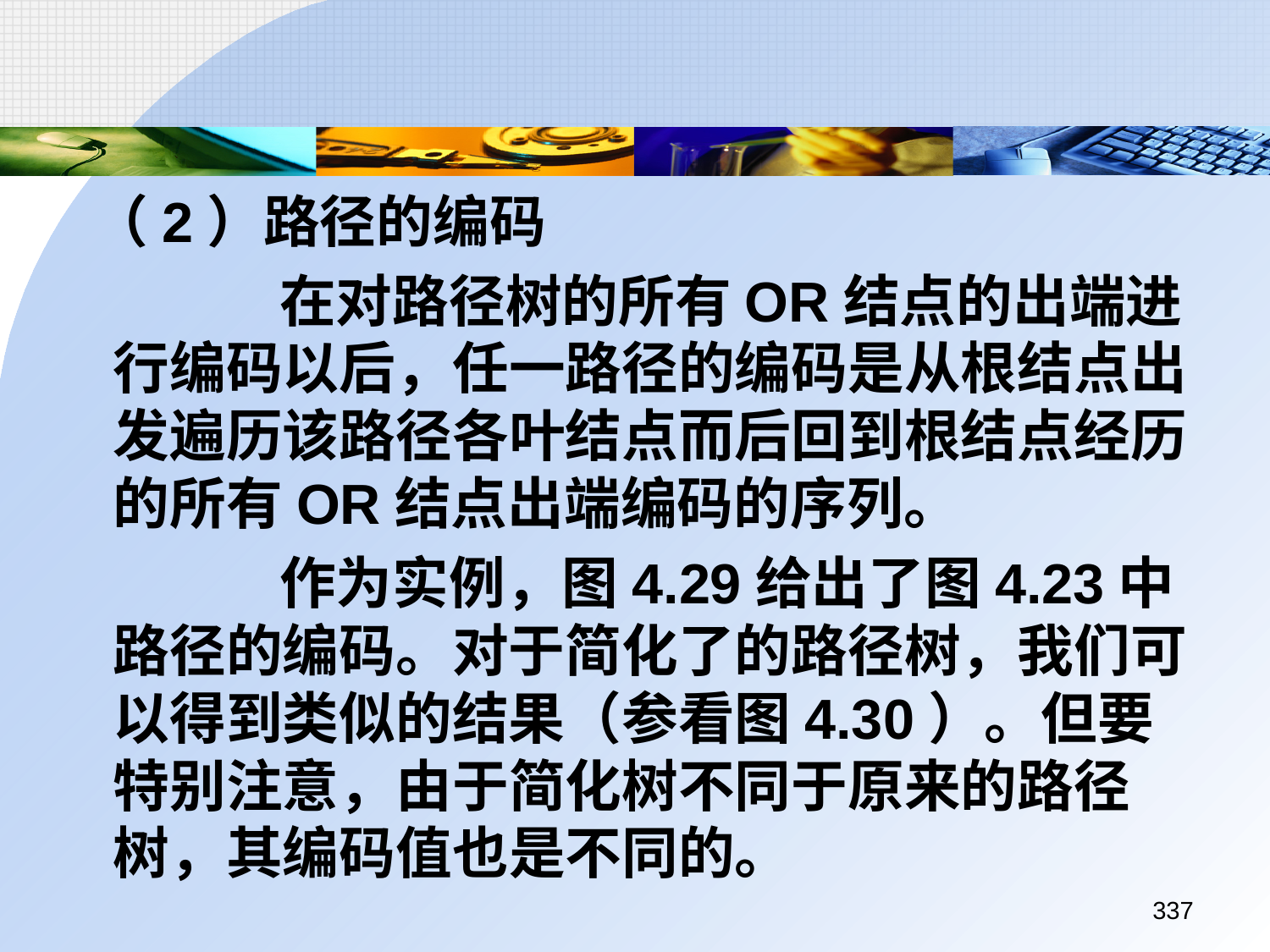

（2）路径的编码
		  在对路径树的所有OR结点的出端进行编码以后，任一路径的编码是从根结点出发遍历该路径各叶结点而后回到根结点经历的所有OR结点出端编码的序列。
		  作为实例，图4.29给出了图4.23中路径的编码。对于简化了的路径树，我们可以得到类似的结果（参看图4.30）。但要特别注意，由于简化树不同于原来的路径树，其编码值也是不同的。

337